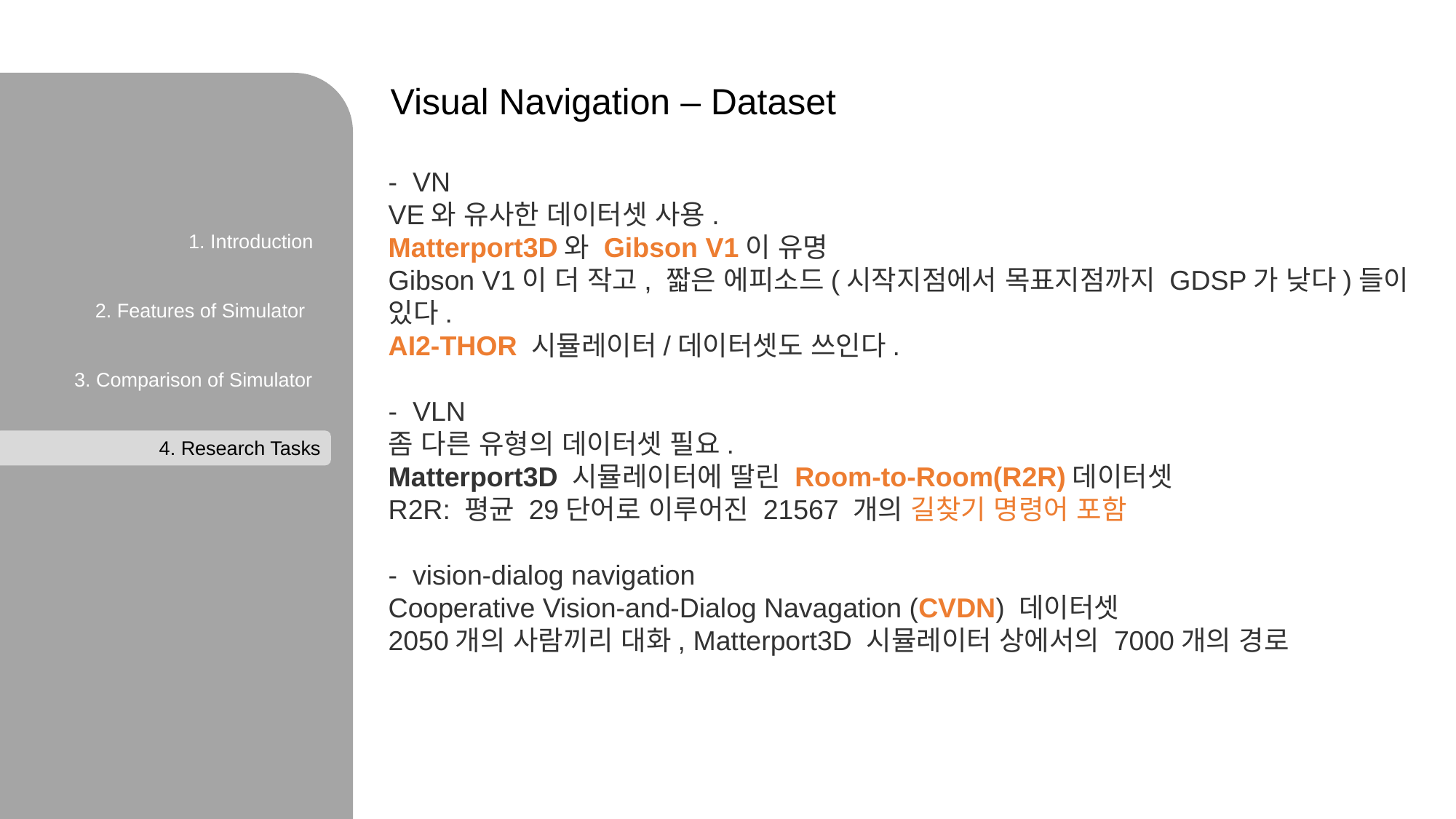

Visual Navigation – Dataset
-  VN
VE와 유사한 데이터셋 사용.
Matterport3D와 Gibson V1이 유명
Gibson V1이 더 작고, 짧은 에피소드(시작지점에서 목표지점까지 GDSP가 낮다)들이 있다.
AI2-THOR 시뮬레이터/데이터셋도 쓰인다.

-  VLN
좀 다른 유형의 데이터셋 필요.
Matterport3D 시뮬레이터에 딸린 Room-to-Room(R2R)데이터셋
R2R: 평균 29단어로 이루어진 21567 개의 길찾기 명령어 포함

-  vision-dialog navigation
Cooperative Vision-and-Dialog Navagation (CVDN) 데이터셋
2050개의 사람끼리 대화, Matterport3D 시뮬레이터 상에서의 7000개의 경로
1. Introduction
2. Features of Simulator
3. Comparison of Simulator

4. Research Tasks